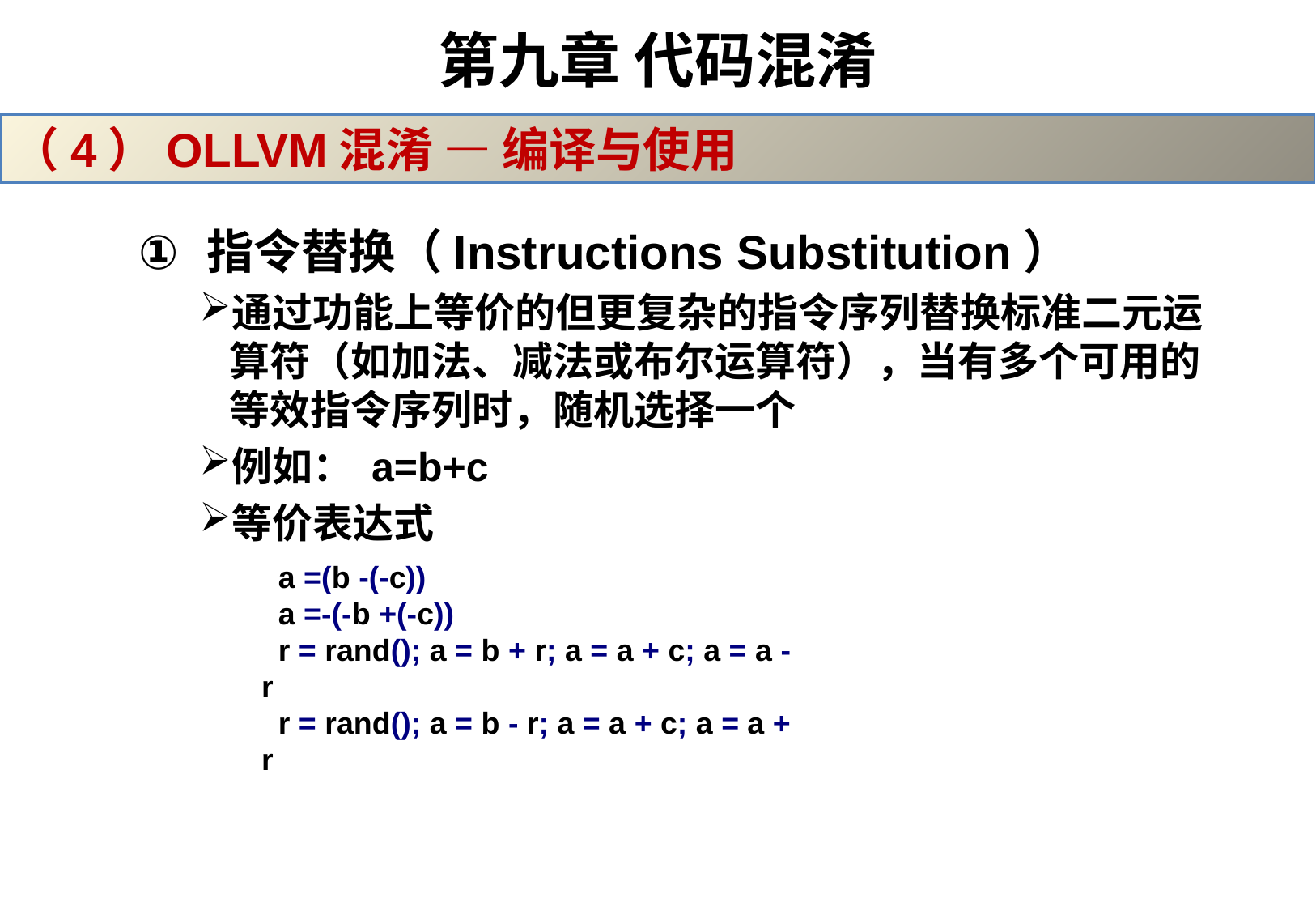

# 第九章 代码混淆
（4）OLLVM混淆 — 编译与使用
指令替换（Instructions Substitution）
通过功能上等价的但更复杂的指令序列替换标准二元运算符（如加法、减法或布尔运算符），当有多个可用的等效指令序列时，随机选择一个
例如： a=b+c
等价表达式
a =(b -(-c))
a =-(-b +(-c))
r = rand(); a = b + r; a = a + c; a = a - r
r = rand(); a = b - r; a = a + c; a = a + r